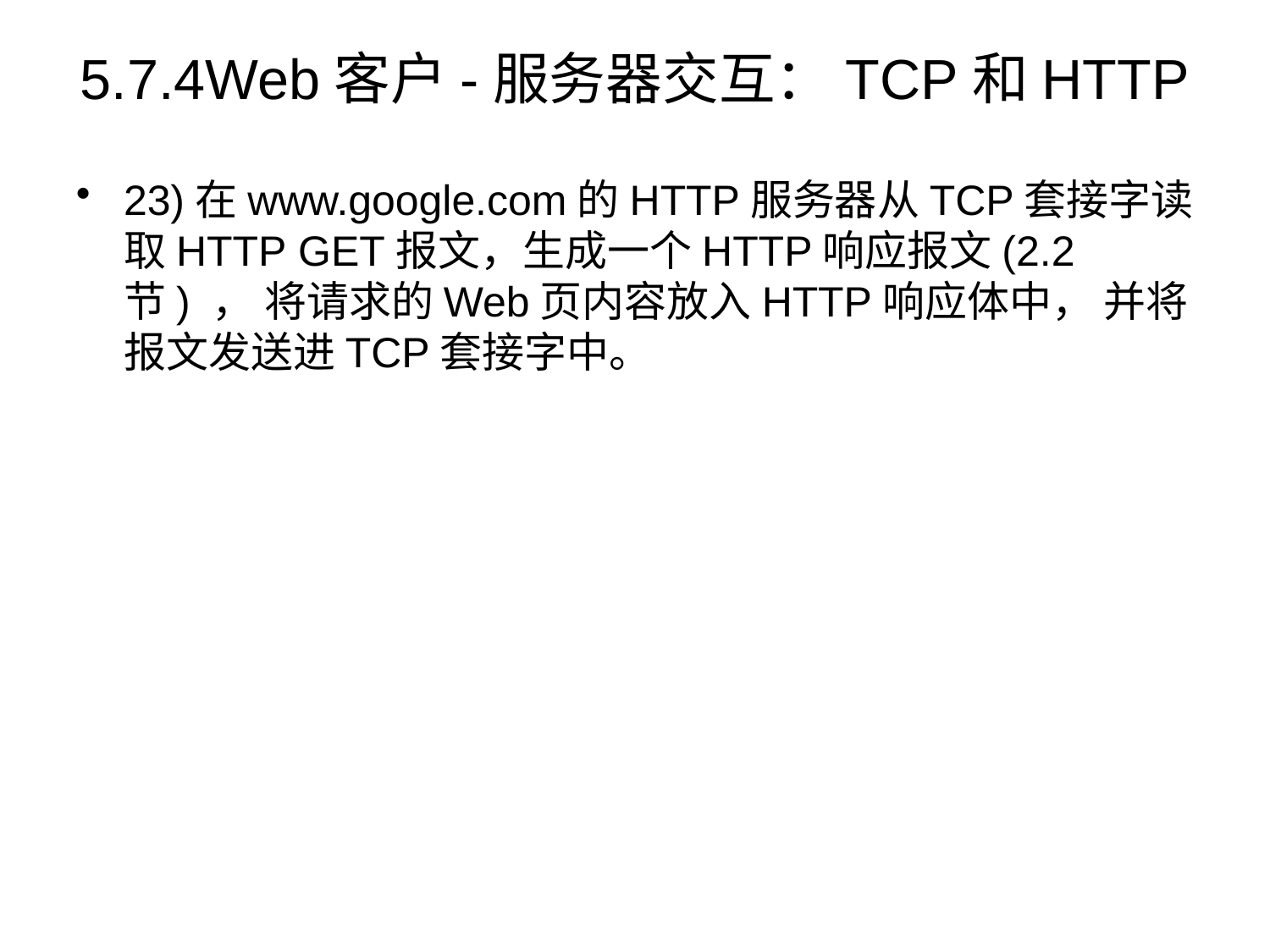

# 5.7.4Web客户-服务器交互：TCP和HTTP
23)在www.google.com的HTTP服务器从TCP套接字读取HTTP GET报文，生成一个HTTP响应报文(2.2节) ， 将请求的Web页内容放入HTTP响应体中， 并将报文发送进TCP套接字中。